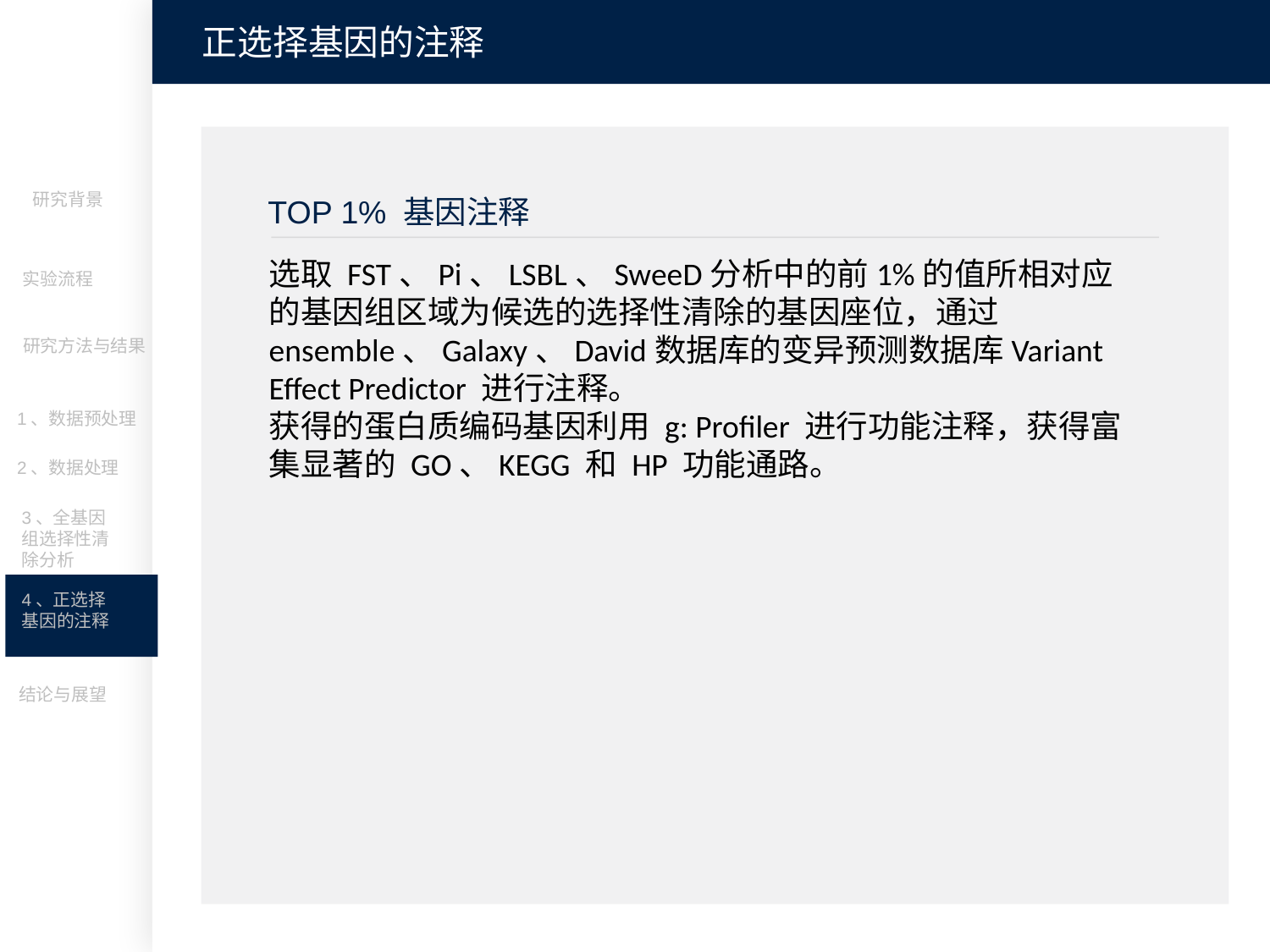

正选择基因的注释

研究背景
TOP 1% 基因注释

选取 FST、Pi、LSBL、SweeD分析中的前1%的值所相对应的基因组区域为候选的选择性清除的基因座位，通过ensemble、Galaxy、David数据库的变异预测数据库Variant Effect Predictor 进行注释。
获得的蛋白质编码基因利用 g: Profiler 进行功能注释，获得富集显著的 GO、KEGG 和 HP 功能通路。
实验流程
研究方法与结果
1、数据预处理
2、数据处理
3、全基因组选择性清除分析

4、正选择基因的注释
结论与展望